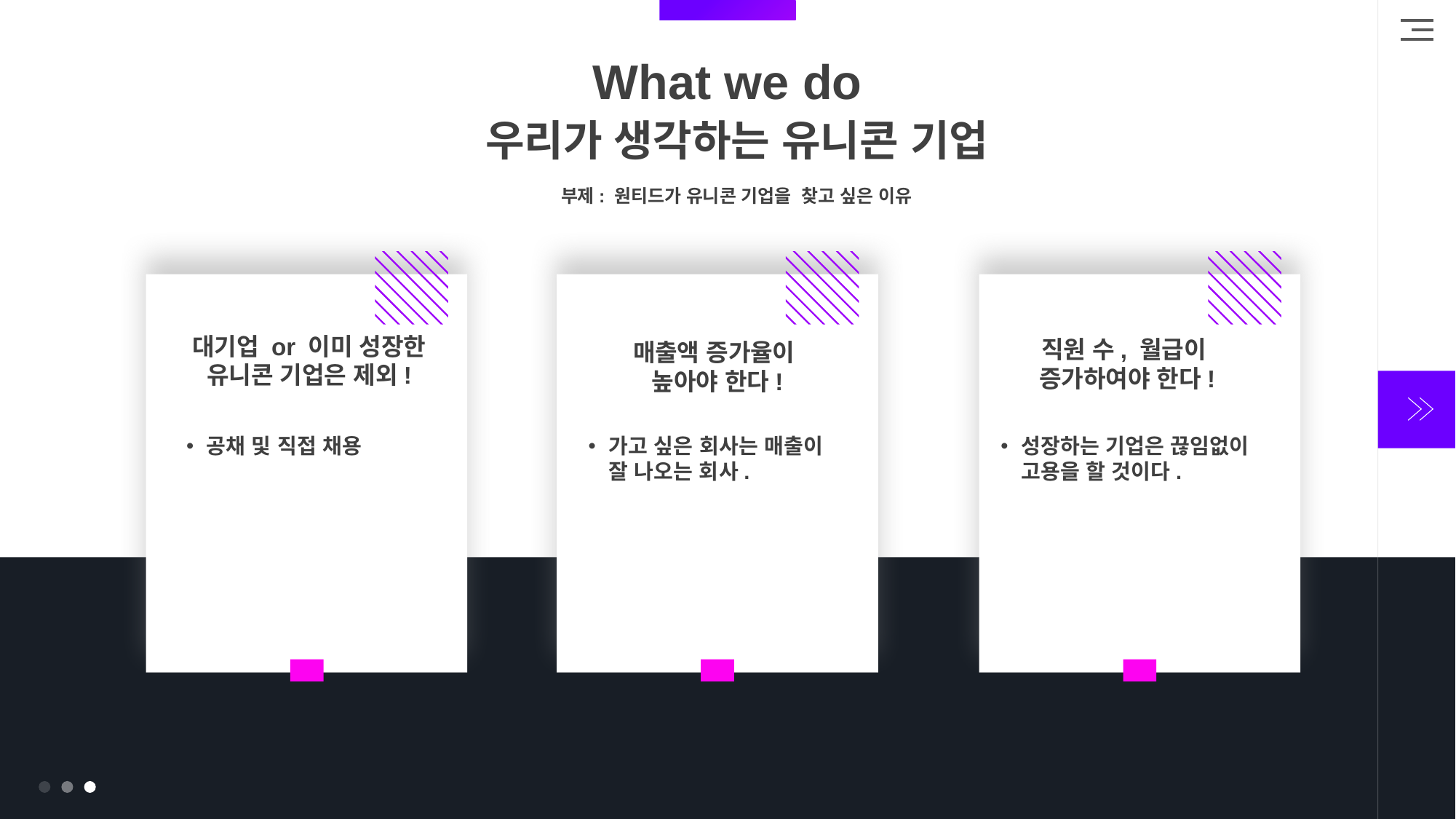

What we do
우리가 생각하는 유니콘 기업

부제: 원티드가 유니콘 기업을  찾고 싶은 이유

대기업 or 이미 성장한 유니콘 기업은 제외!
직원 수, 월급이
증가하여야 한다!
매출액 증가율이
높아야 한다!

공채 및 직접 채용
가고 싶은 회사는 매출이 잘 나오는 회사.
성장하는 기업은 끊임없이 고용을 할 것이다.

성장을 하고 있고 급격히 성장하여 좋은 인재가 매우 필요한 회사가 타겟입니다.